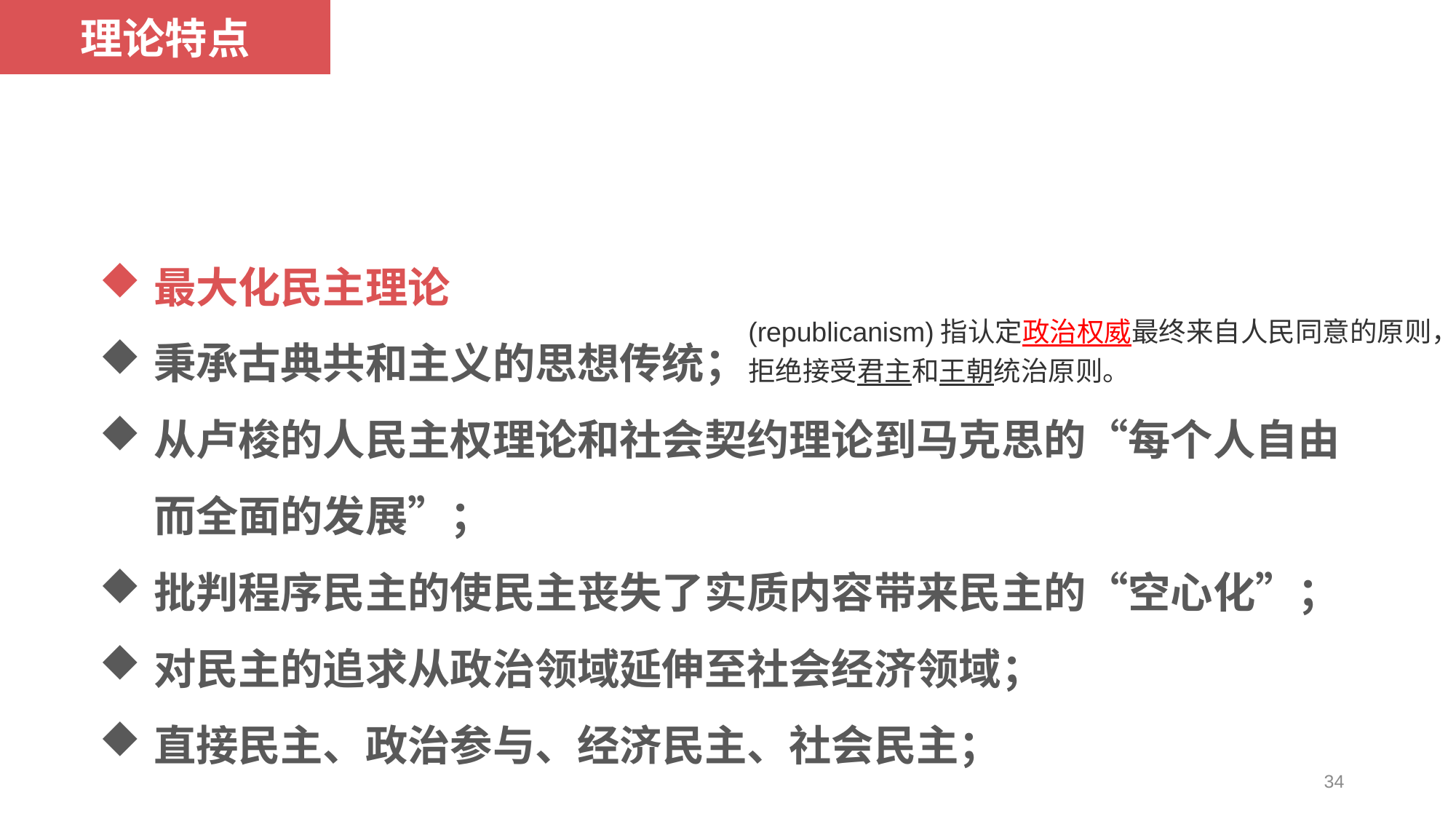

理论特点
最大化民主理论
秉承古典共和主义的思想传统；
从卢梭的人民主权理论和社会契约理论到马克思的“每个人自由而全面的发展”；
批判程序民主的使民主丧失了实质内容带来民主的“空心化”；
对民主的追求从政治领域延伸至社会经济领域；
直接民主、政治参与、经济民主、社会民主；

(republicanism)指认定政治权威最终来自人民同意的原则，拒绝接受君主和王朝统治原则。
34